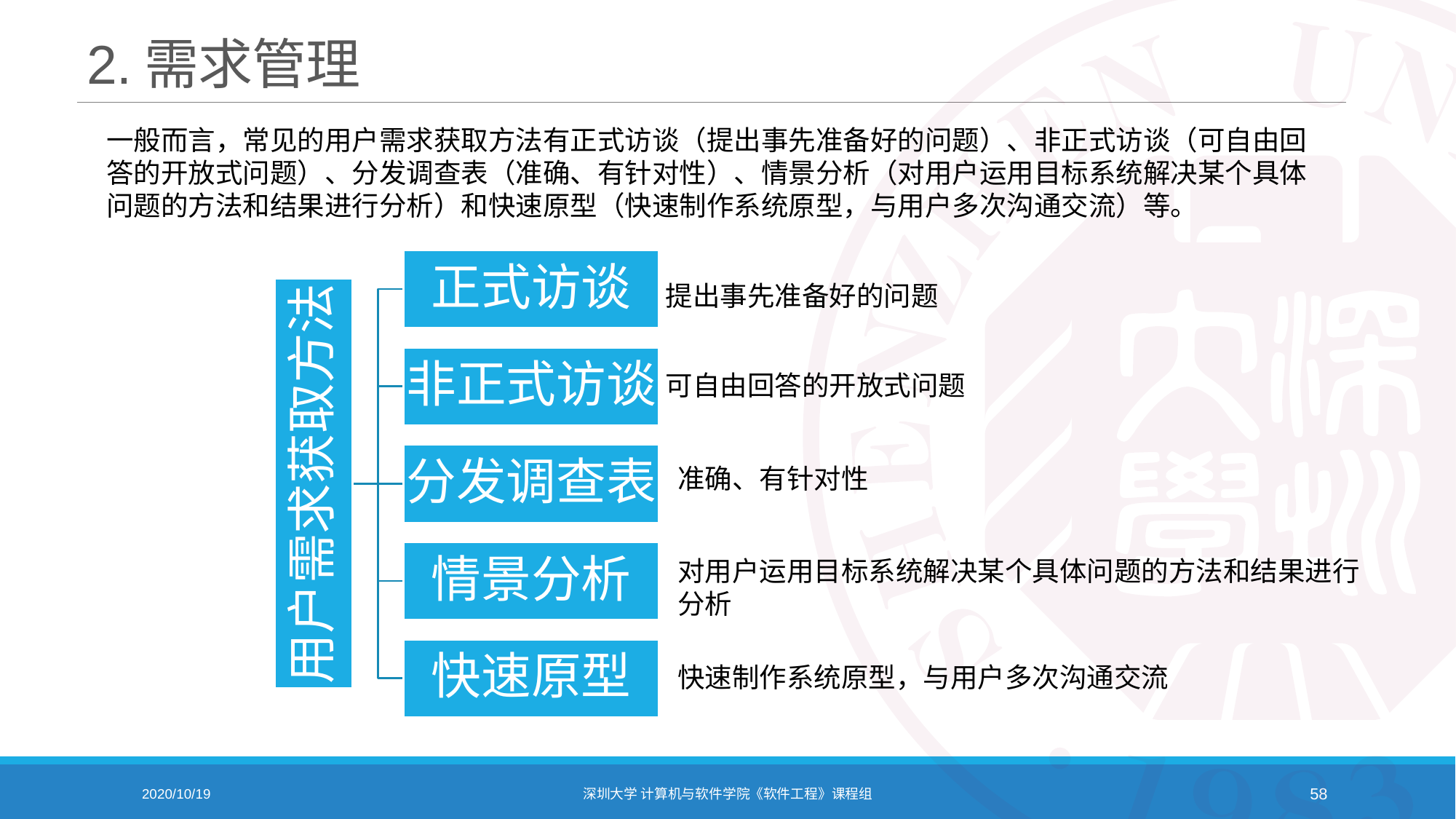

# 2.需求管理
一般而言，常见的用户需求获取方法有正式访谈（提出事先准备好的问题）、非正式访谈（可自由回答的开放式问题）、分发调查表（准确、有针对性）、情景分析（对用户运用目标系统解决某个具体问题的方法和结果进行分析）和快速原型（快速制作系统原型，与用户多次沟通交流）等。

用户需求获取方法
正式访谈
非正式访谈
分发调查表
情景分析
快速原型
提出事先准备好的问题
可自由回答的开放式问题
准确、有针对性
对用户运用目标系统解决某个具体问题的方法和结果进行分析
快速制作系统原型，与用户多次沟通交流
2020/10/19
深圳大学 计算机与软件学院《软件工程》课程组
58